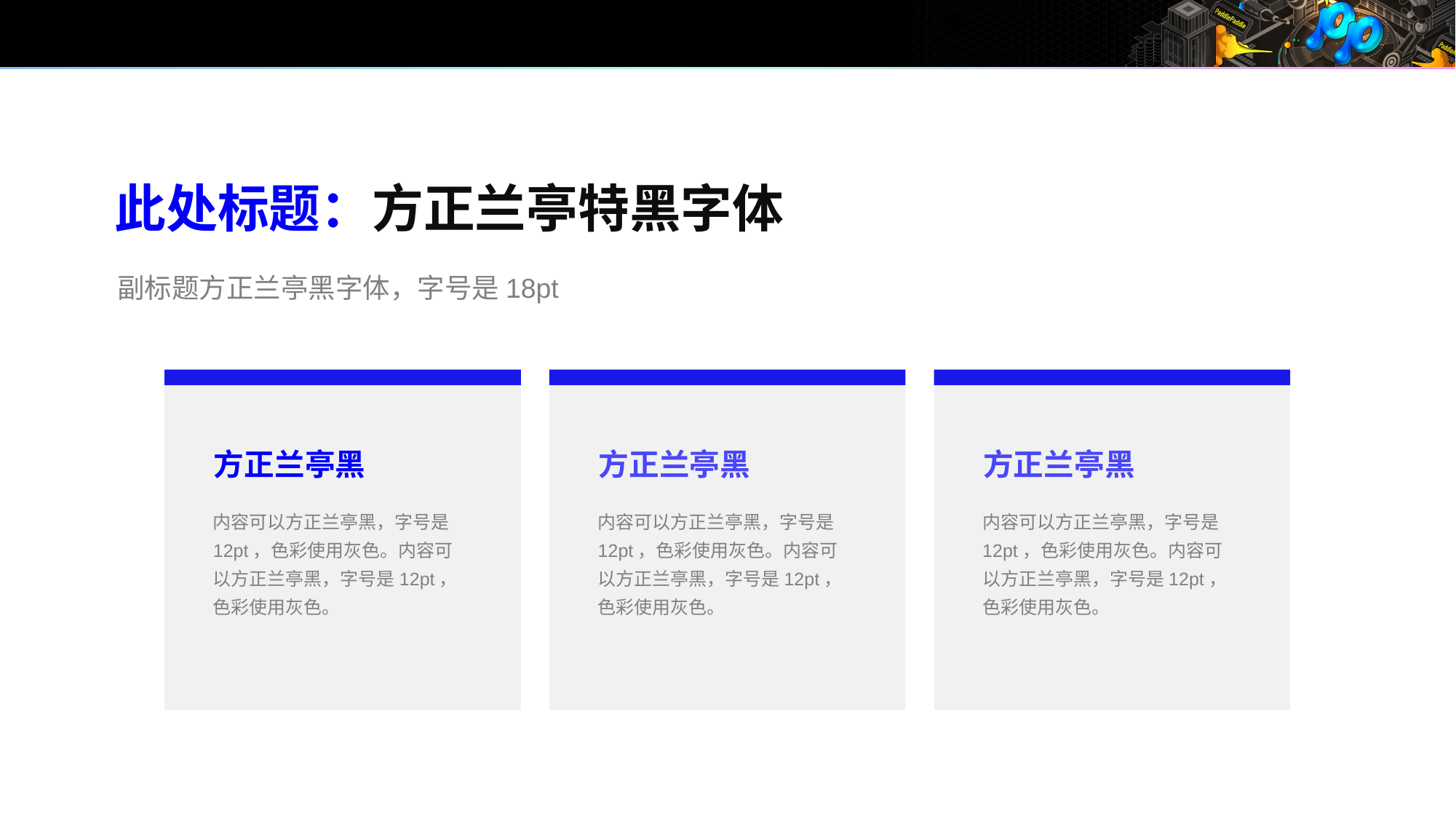

此处标题：方正兰亭特黑字体
副标题方正兰亭黑字体，字号是18pt

方正兰亭黑
内容可以方正兰亭黑，字号是12pt，色彩使用灰色。内容可以方正兰亭黑，字号是12pt，色彩使用灰色。

方正兰亭黑
内容可以方正兰亭黑，字号是12pt，色彩使用灰色。内容可以方正兰亭黑，字号是12pt，色彩使用灰色。

方正兰亭黑
内容可以方正兰亭黑，字号是12pt，色彩使用灰色。内容可以方正兰亭黑，字号是12pt，色彩使用灰色。